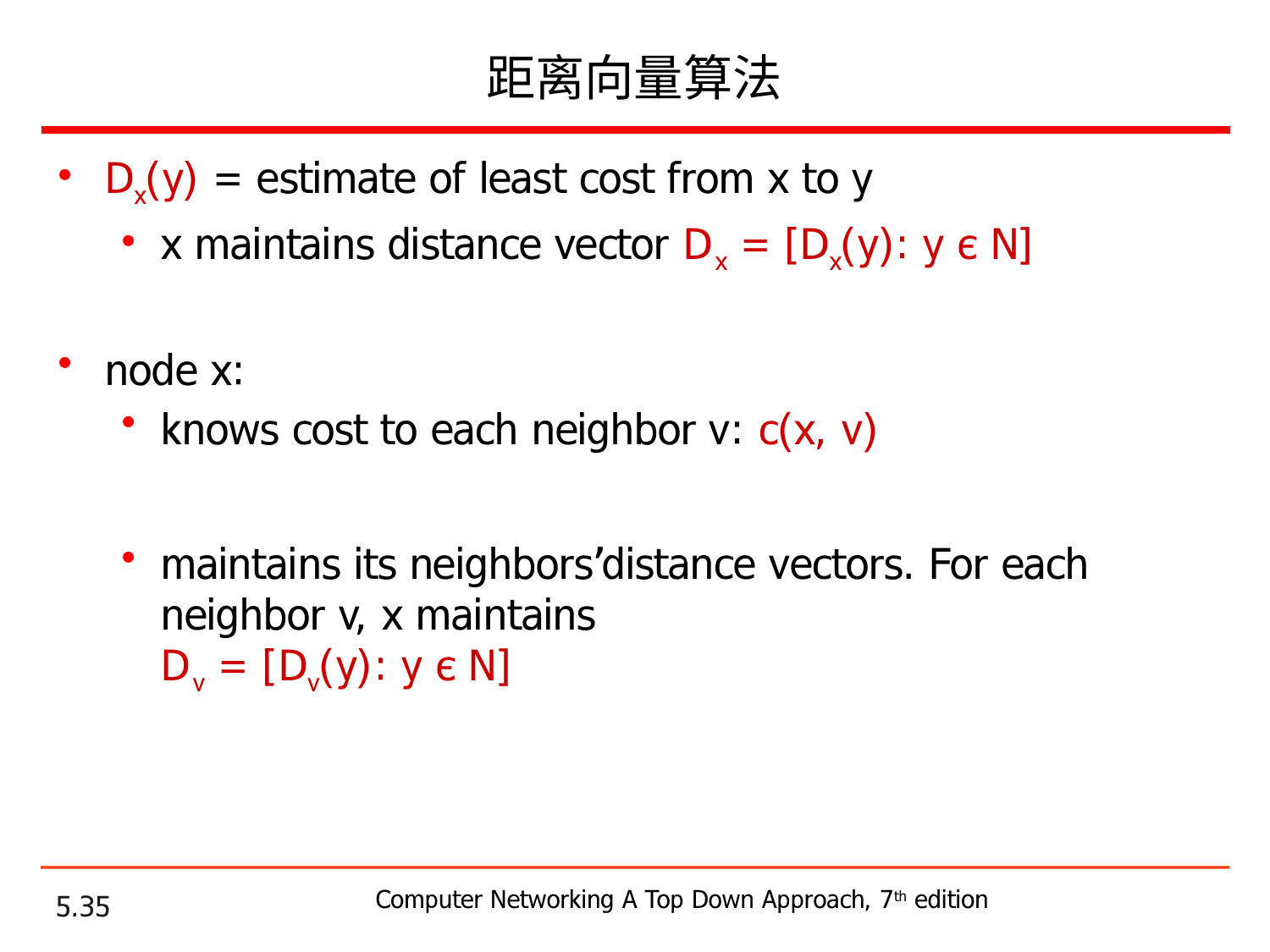

# 距离向量算法
Dx(y) = estimate of least cost from x to y
x maintains distance vector Dx = [Dx(y): y є N]

node x:
knows cost to each neighbor v: c(x, v)

maintains its neighbors’distance vectors. For each neighbor v, x maintains
Dv = [Dv(y): y є N]